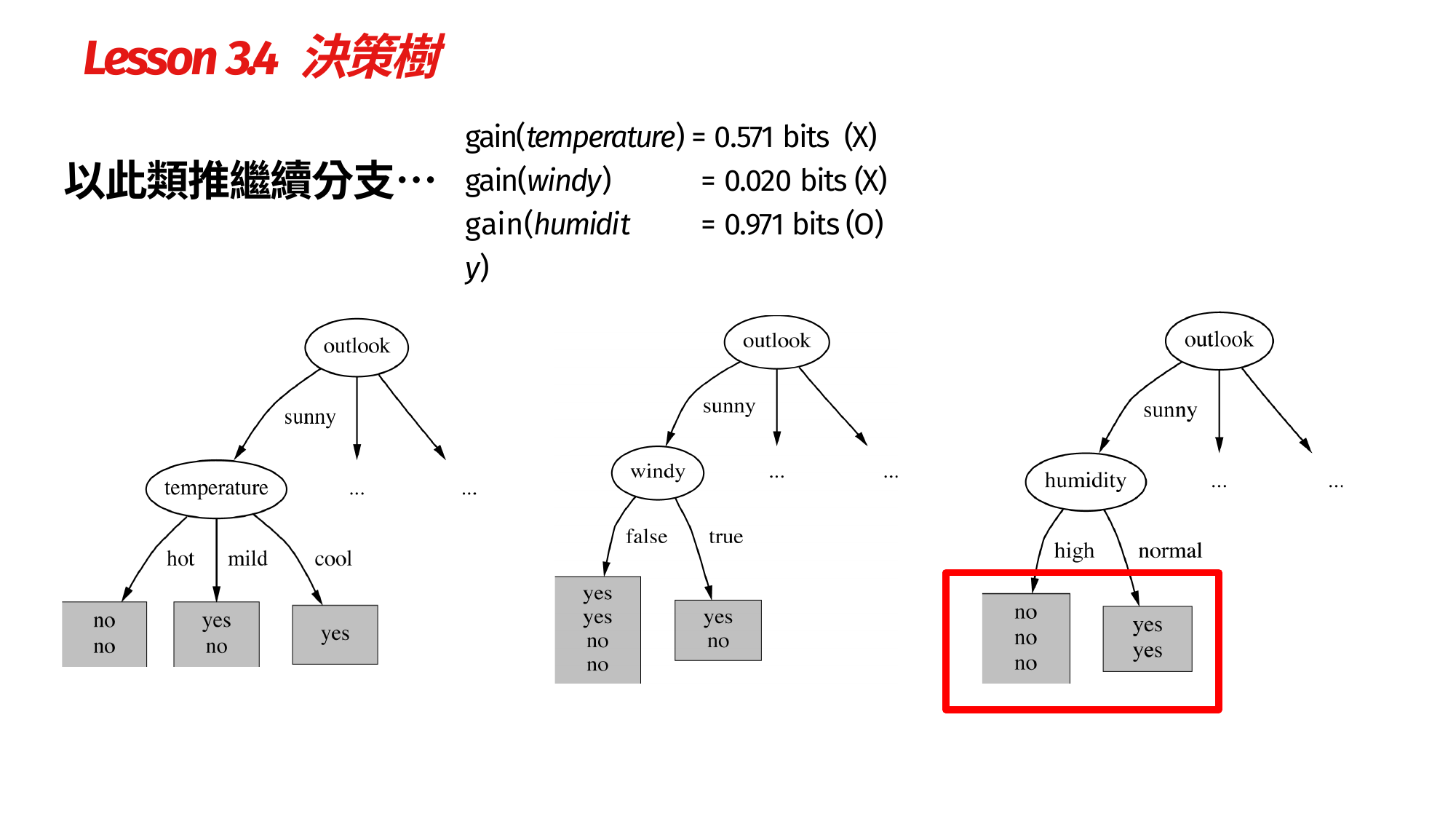

# Lesson 3.4 決策樹
gain(temperature) = 0.571 bits  (X)
以此類推繼續分支…
gain(windy)  gain(humidity)
= 0.020 bits (X)
= 0.971 bits (O)